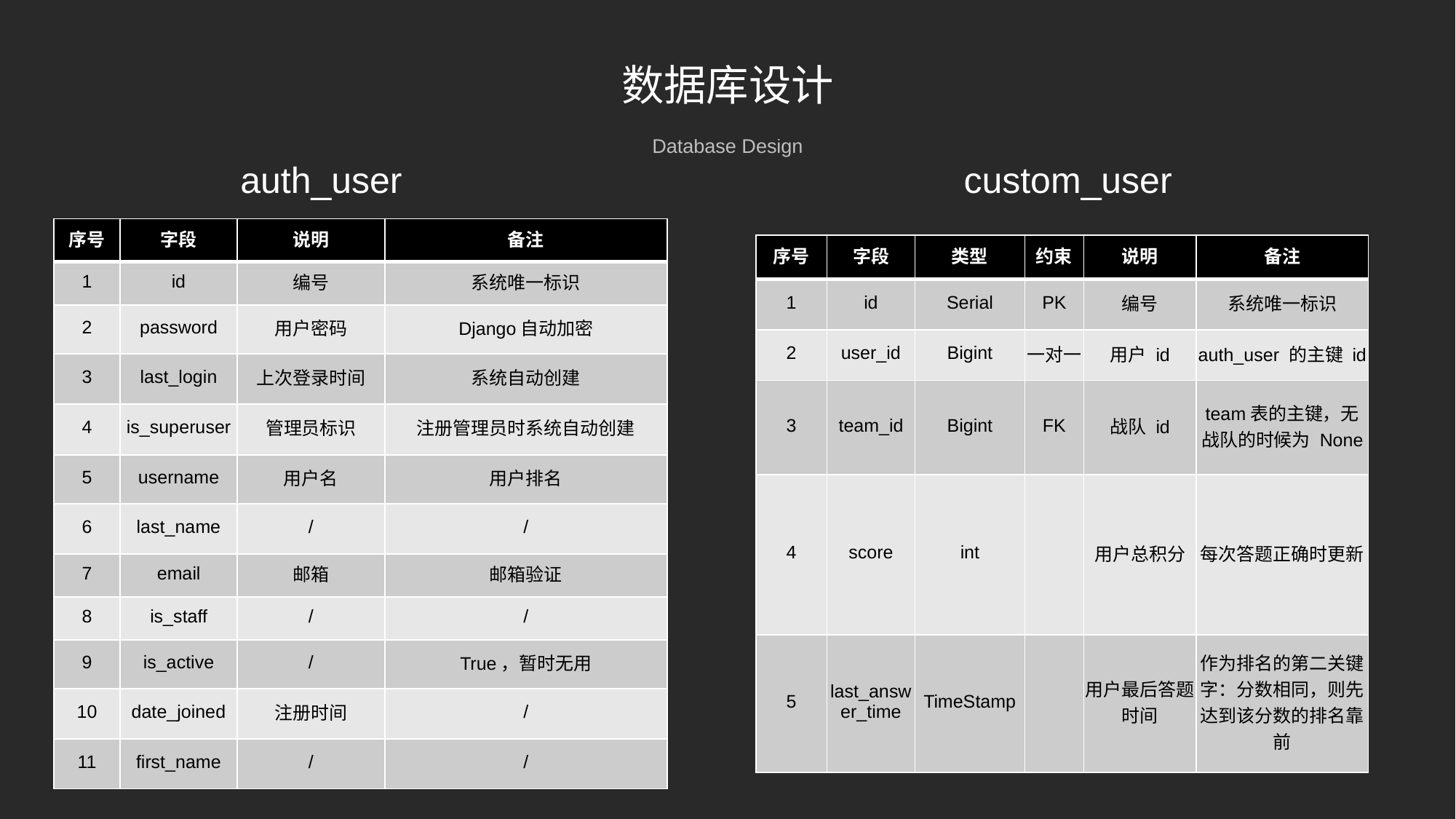

数据库设计
Database Design
auth_user
custom_user
| 序号 | 字段 | 说明 | 备注 |
| --- | --- | --- | --- |
| 1 | id | 编号 | 系统唯一标识 |
| 2 | password | 用户密码 | Django自动加密 |
| 3 | last\_login | 上次登录时间 | 系统自动创建 |
| 4 | is\_superuser | 管理员标识 | 注册管理员时系统自动创建 |
| 5 | username | 用户名 | 用户排名 |
| 6 | last\_name | / | / |
| 7 | email | 邮箱 | 邮箱验证 |
| 8 | is\_staff | / | / |
| 9 | is\_active | / | True，暂时无用 |
| 10 | date\_joined | 注册时间 | / |
| 11 | first\_name | / | / |
| 序号 | 字段 | 类型 | 约束 | 说明 | 备注 |
| --- | --- | --- | --- | --- | --- |
| 1 | id | Serial | PK | 编号 | 系统唯一标识 |
| 2 | user\_id | Bigint | 一对一 | 用户 id | auth\_user 的主键 id |
| 3 | team\_id | Bigint | FK | 战队 id | team表的主键，无战队的时候为 None |
| 4 | score | int |  | 用户总积分 | 每次答题正确时更新 |
| 5 | last\_answer\_time | TimeStamp |  | 用户最后答题时间 | 作为排名的第二关键字：分数相同，则先达到该分数的排名靠前 |